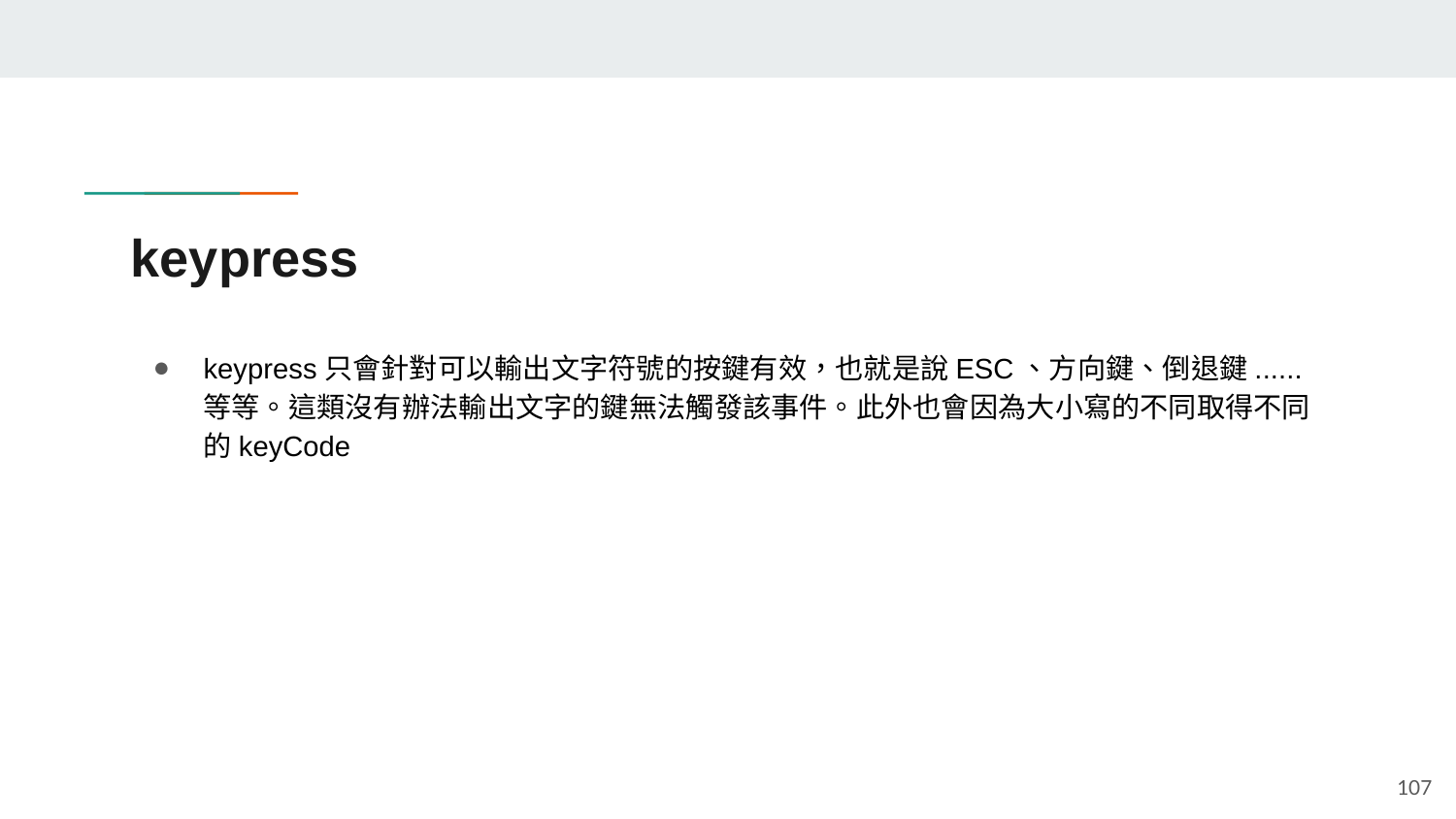

# keypress
keypress只會針對可以輸出文字符號的按鍵有效，也就是說ESC、方向鍵、倒退鍵......等等。這類沒有辦法輸出文字的鍵無法觸發該事件。此外也會因為大小寫的不同取得不同的keyCode

107